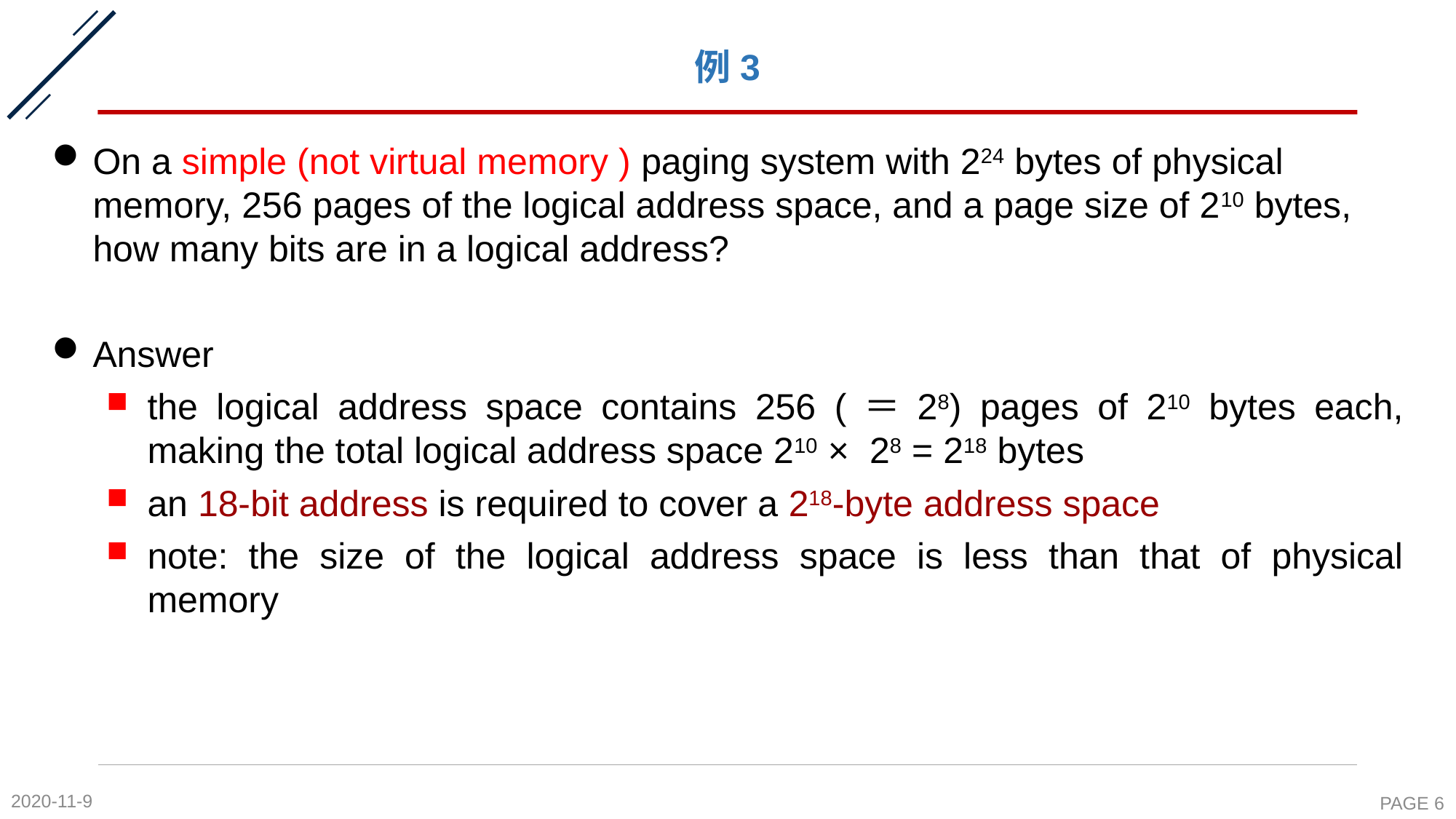

# 例3

On a simple (not virtual memory ) paging system with 224 bytes of physical memory, 256 pages of the logical address space, and a page size of 210 bytes, how many bits are in a logical address?

Answer
the logical address space contains 256 (＝28) pages of 210 bytes each, making the total logical address space 210 ×  28 = 218 bytes
an 18-bit address is required to cover a 218-byte address space
note: the size of the logical address space is less than that of physical memory
2020-11-9
PAGE 6